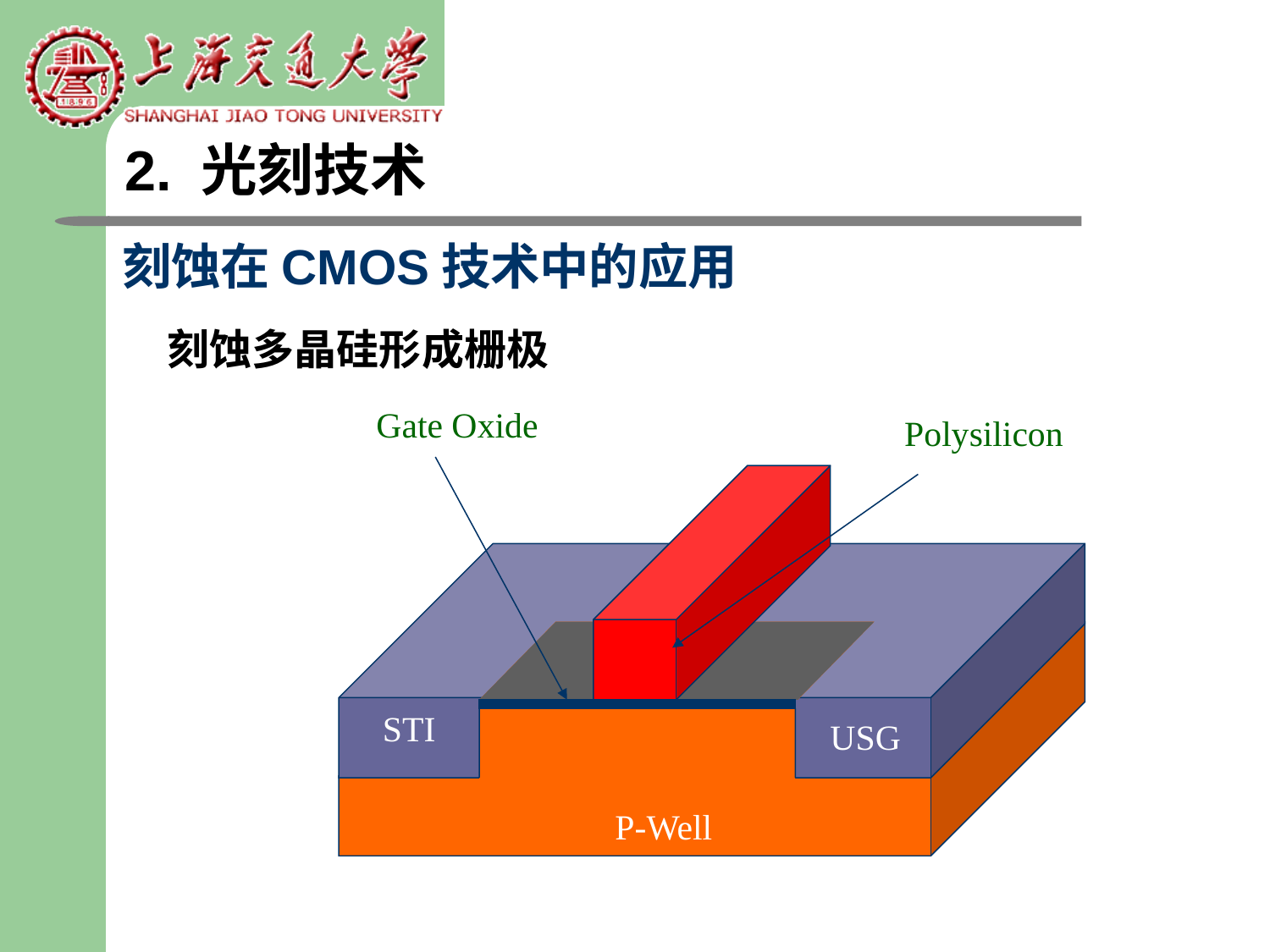

2. 光刻技术
刻蚀在CMOS技术中的应用
刻蚀多晶硅形成栅极
Gate Oxide
Polysilicon

STI

USG
P-Well